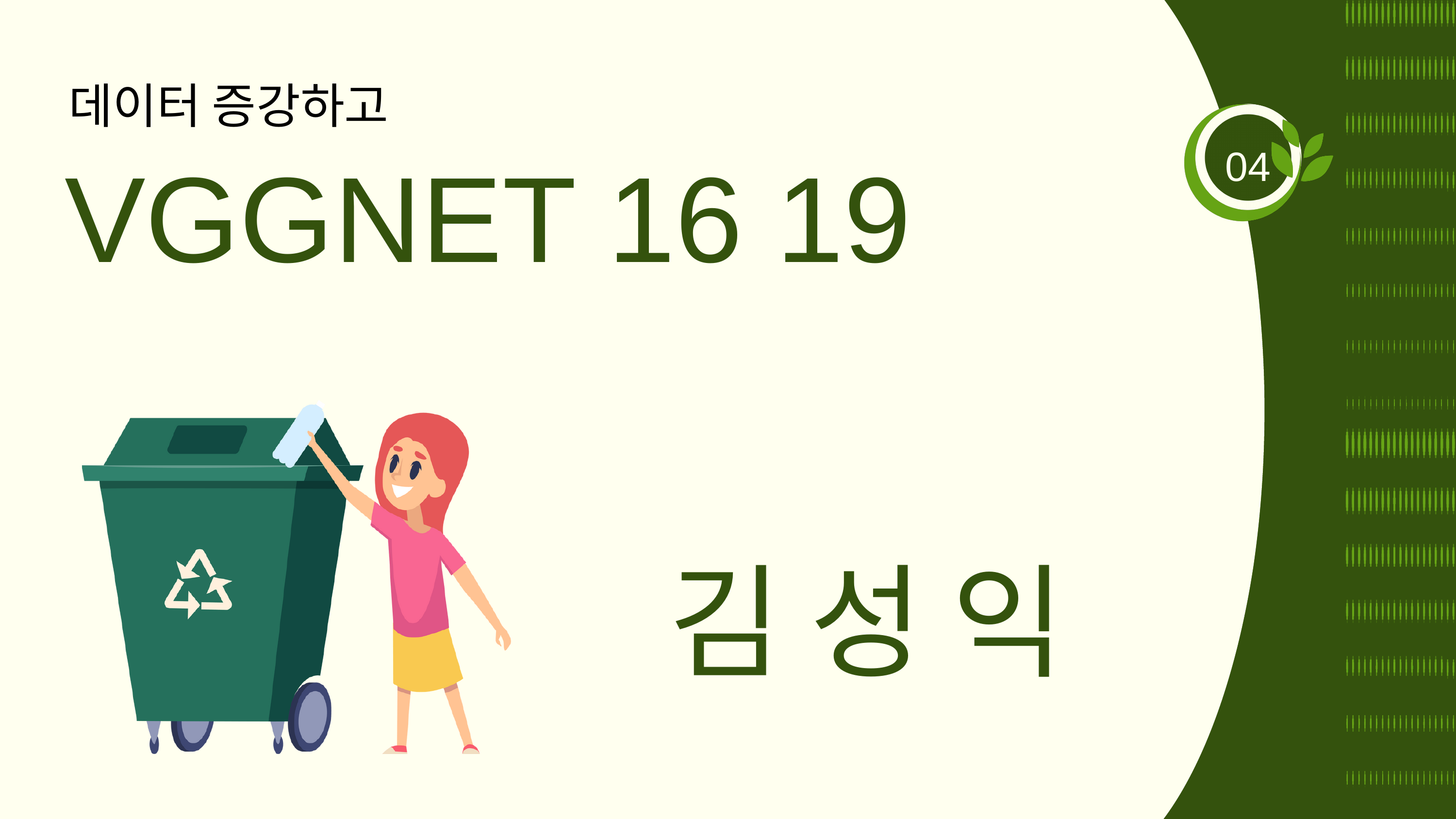

데이터 증강하고

VGGNET 16 19
04

김 성 익